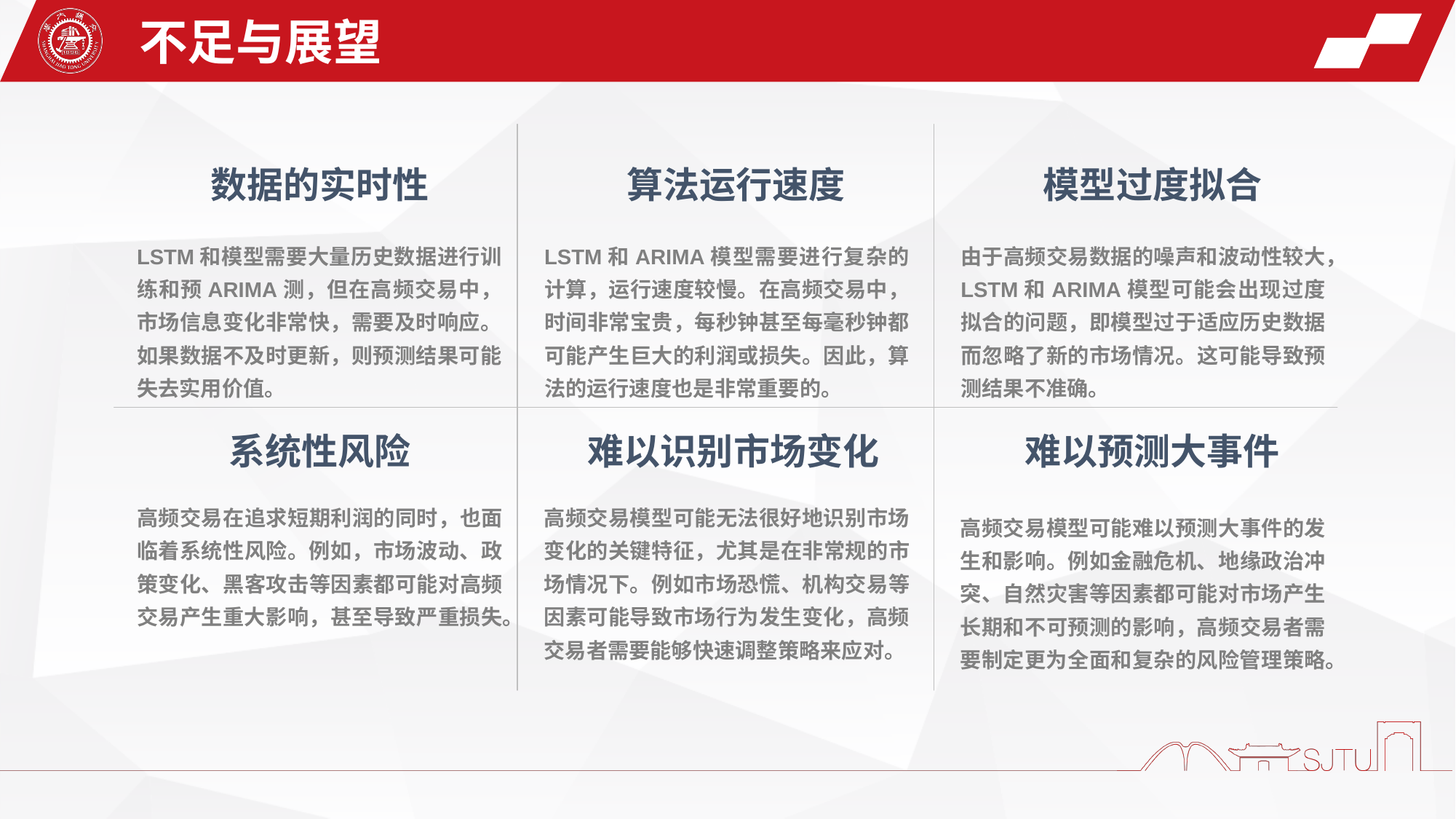

不足与展望
数据的实时性
算法运行速度
模型过度拟合
LSTM和模型需要大量历史数据进行训练和预ARIMA测，但在高频交易中，市场信息变化非常快，需要及时响应。如果数据不及时更新，则预测结果可能失去实用价值。
LSTM和ARIMA模型需要进行复杂的计算，运行速度较慢。在高频交易中，时间非常宝贵，每秒钟甚至每毫秒钟都可能产生巨大的利润或损失。因此，算法的运行速度也是非常重要的。
由于高频交易数据的噪声和波动性较大，LSTM和ARIMA模型可能会出现过度拟合的问题，即模型过于适应历史数据而忽略了新的市场情况。这可能导致预测结果不准确。
系统性风险
难以识别市场变化
难以预测大事件
高频交易在追求短期利润的同时，也面临着系统性风险。例如，市场波动、政策变化、黑客攻击等因素都可能对高频交易产生重大影响，甚至导致严重损失。
高频交易模型可能无法很好地识别市场变化的关键特征，尤其是在非常规的市场情况下。例如市场恐慌、机构交易等因素可能导致市场行为发生变化，高频交易者需要能够快速调整策略来应对。
高频交易模型可能难以预测大事件的发生和影响。例如金融危机、地缘政治冲突、自然灾害等因素都可能对市场产生长期和不可预测的影响，高频交易者需要制定更为全面和复杂的风险管理策略。